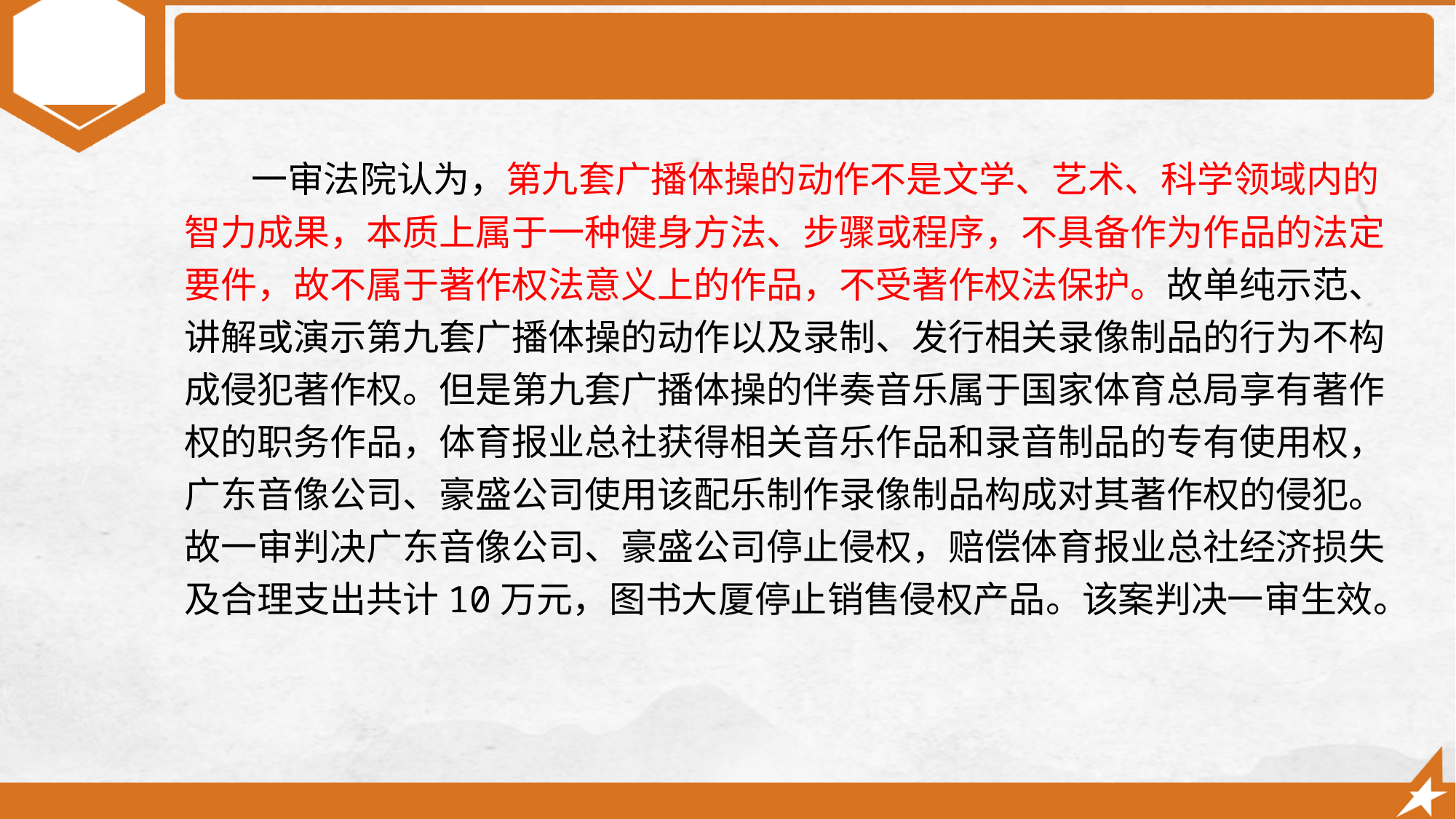

一审法院认为，第九套广播体操的动作不是文学、艺术、科学领域内的智力成果，本质上属于一种健身方法、步骤或程序，不具备作为作品的法定要件，故不属于著作权法意义上的作品，不受著作权法保护。故单纯示范、讲解或演示第九套广播体操的动作以及录制、发行相关录像制品的行为不构成侵犯著作权。但是第九套广播体操的伴奏音乐属于国家体育总局享有著作权的职务作品，体育报业总社获得相关音乐作品和录音制品的专有使用权，广东音像公司、豪盛公司使用该配乐制作录像制品构成对其著作权的侵犯。故一审判决广东音像公司、豪盛公司停止侵权，赔偿体育报业总社经济损失及合理支出共计10万元，图书大厦停止销售侵权产品。该案判决一审生效。